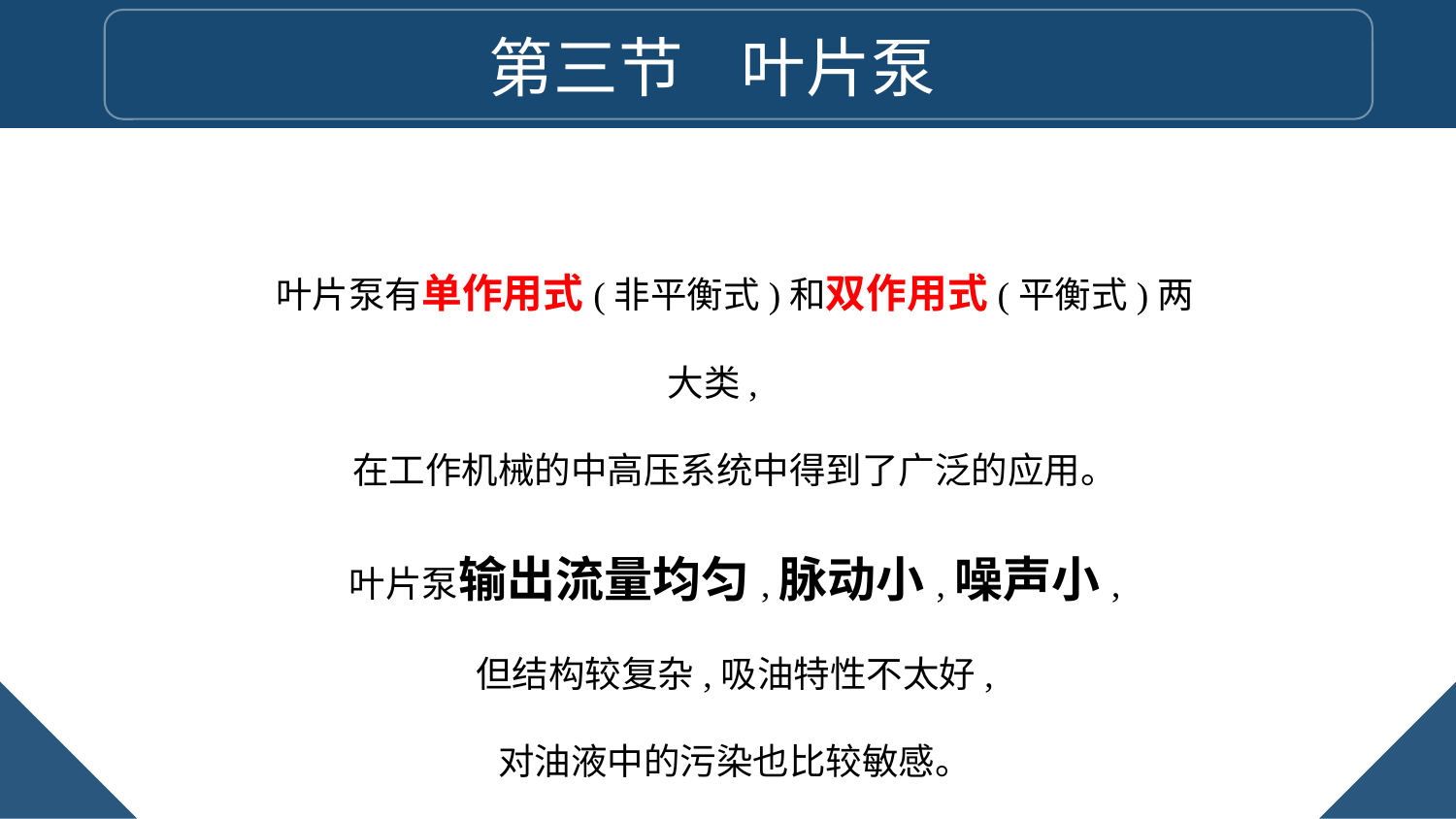

第三节    叶片泵
叶片泵有单作用式(非平衡式)和双作用式(平衡式)两大类,
在工作机械的中高压系统中得到了广泛的应用。
叶片泵输出流量均匀,脉动小,噪声小,
但结构较复杂,吸油特性不太好,
对油液中的污染也比较敏感。